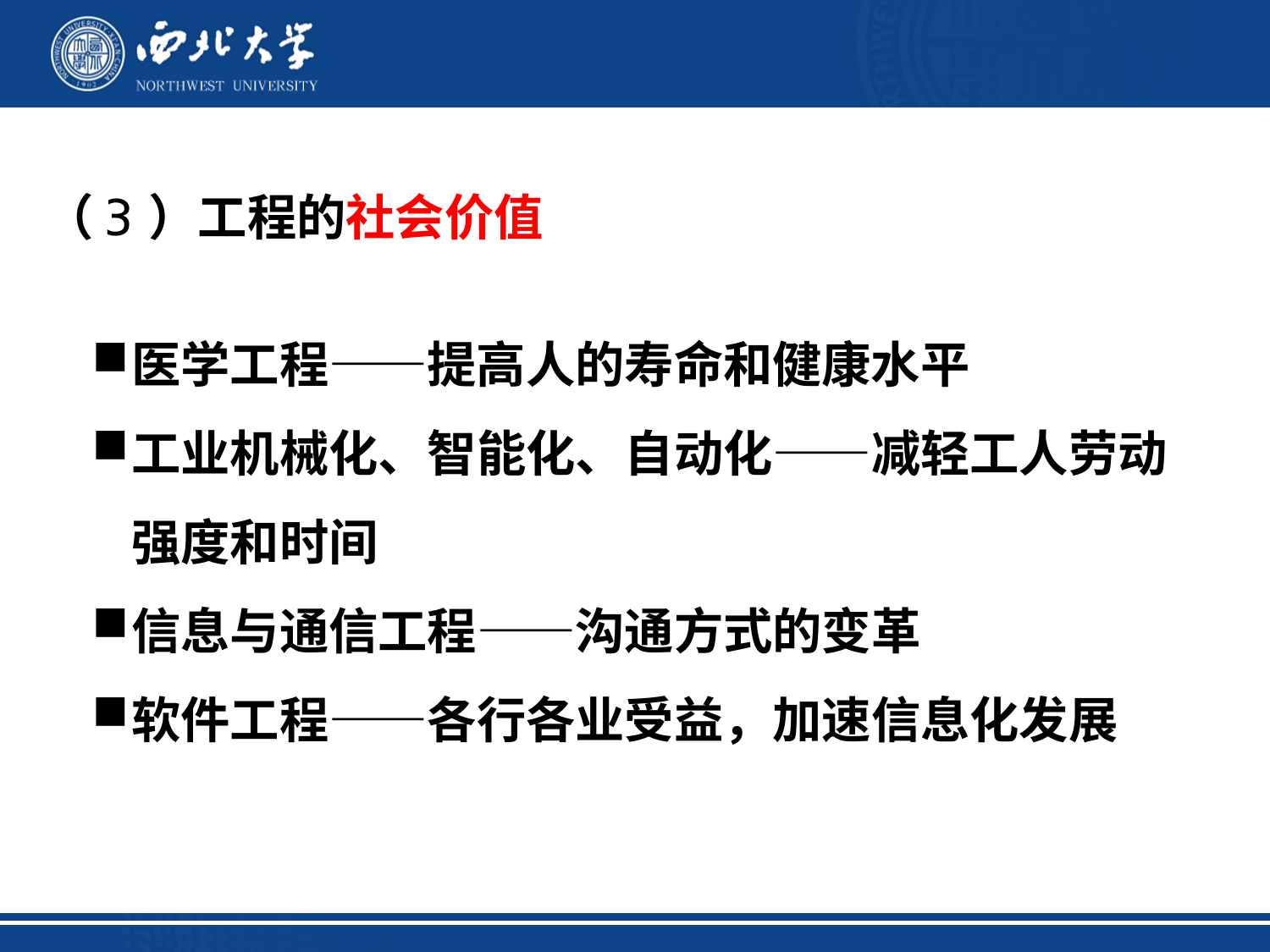

（3）工程的社会价值
医学工程——提高人的寿命和健康水平
工业机械化、智能化、自动化——减轻工人劳动强度和时间
信息与通信工程——沟通方式的变革
软件工程——各行各业受益，加速信息化发展